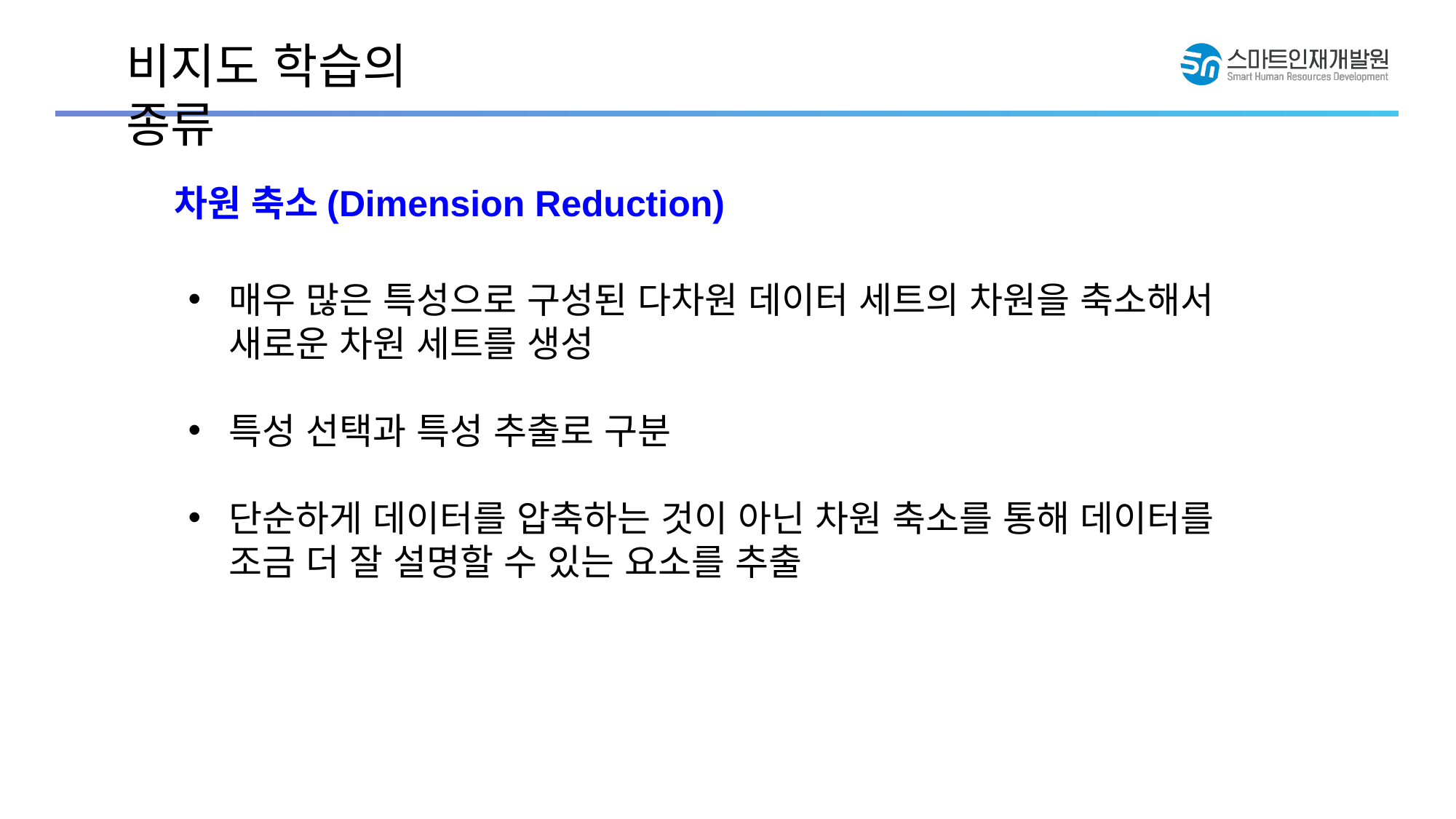

비지도 학습의 종류
차원 축소(Dimension Reduction)
매우 많은 특성으로 구성된 다차원 데이터 세트의 차원을 축소해서 새로운 차원 세트를 생성

특성 선택과 특성 추출로 구분

단순하게 데이터를 압축하는 것이 아닌 차원 축소를 통해 데이터를 조금 더 잘 설명할 수 있는 요소를 추출